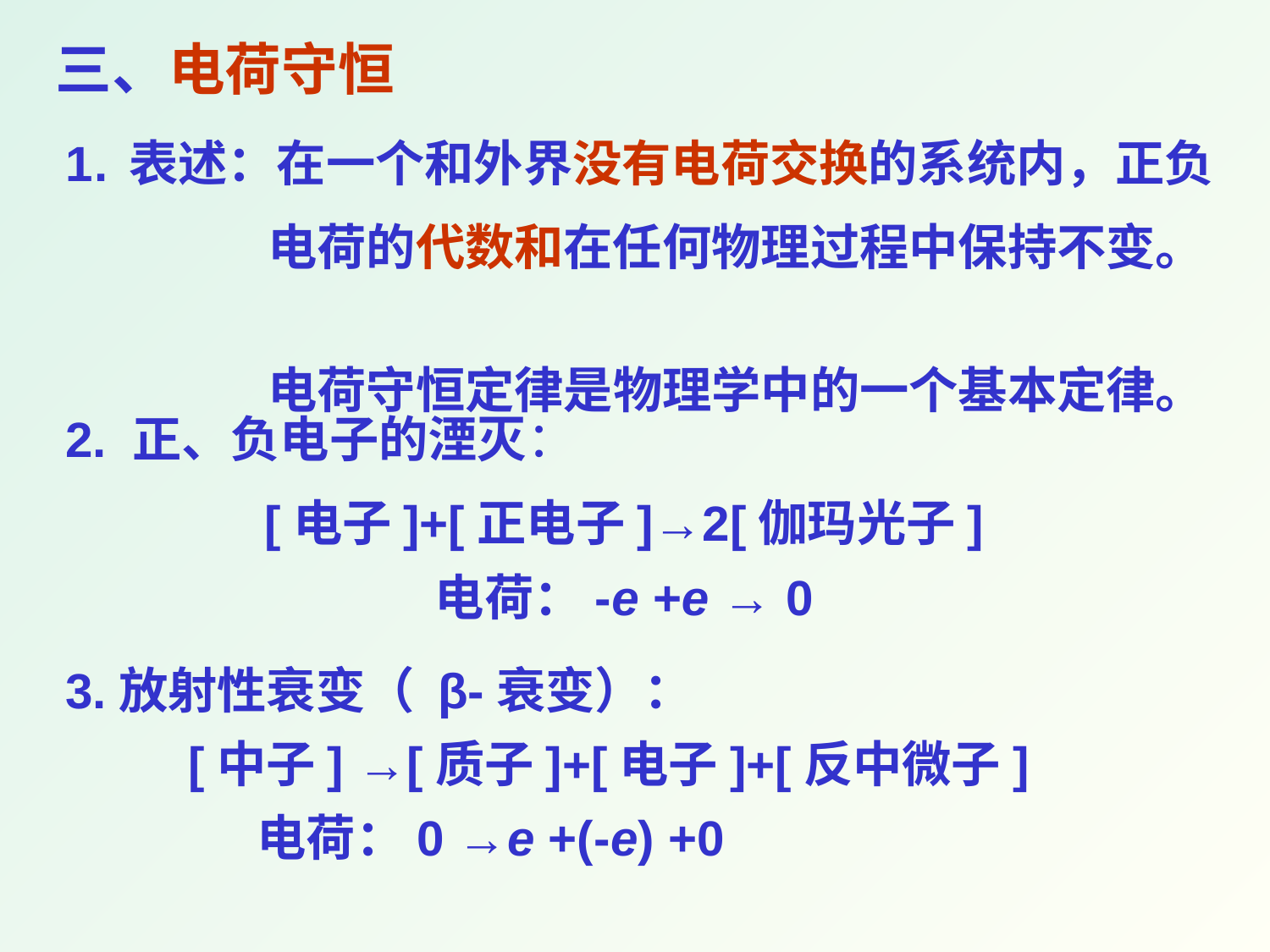

三、电荷守恒
表述：在一个和外界没有电荷交换的系统内，正负
                 电荷的代数和在任何物理过程中保持不变。
                 电荷守恒定律是物理学中的一个基本定律。
2. 正、负电子的湮灭：
[电子]+[正电子]→2[伽玛光子]
电荷：-e +e → 0
3.放射性衰变（ β-衰变）：
[中子] →[质子]+[电子]+[反中微子]
                电荷：0 →e +(-e) +0